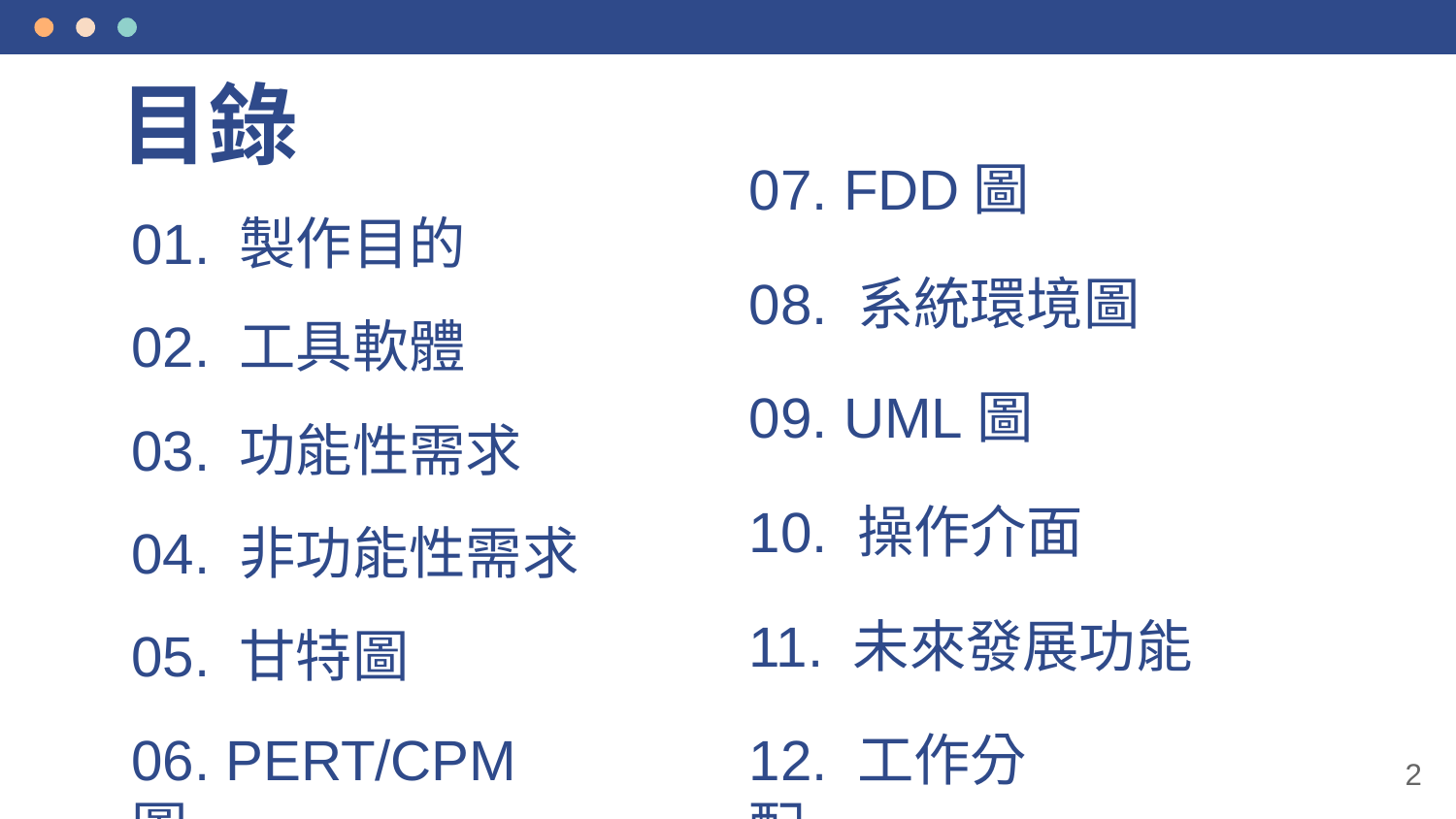

# 目錄
07. FDD圖
01. 製作目的
08. 系統環境圖
02. 工具軟體
09. UML圖
03. 功能性需求
10. 操作介面
04. 非功能性需求
11. 未來發展功能
05. 甘特圖
06. PERT/CPM圖
12. 工作分配